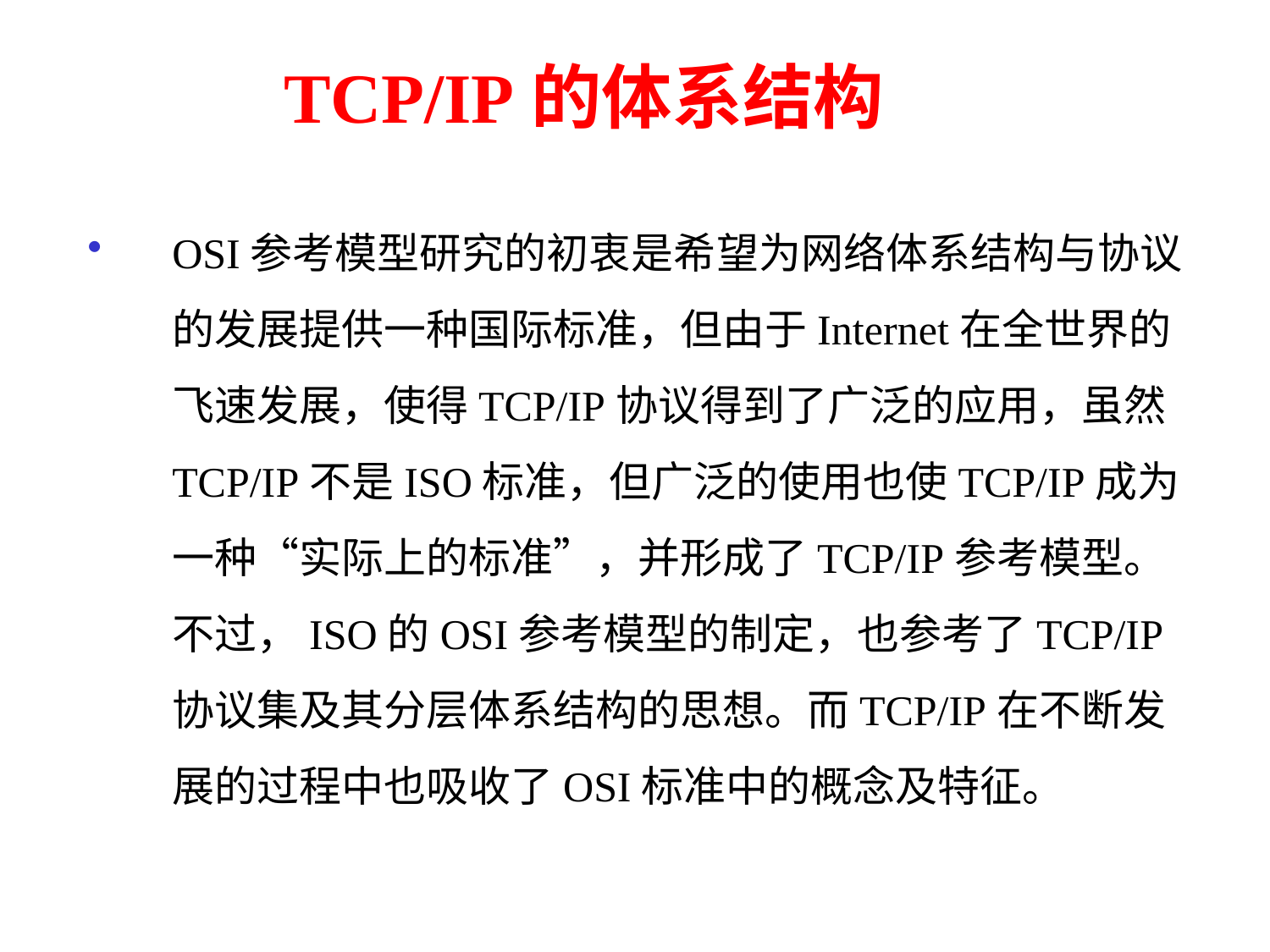

# TCP/IP的体系结构
OSI参考模型研究的初衷是希望为网络体系结构与协议的发展提供一种国际标准，但由于Internet在全世界的飞速发展，使得TCP/IP协议得到了广泛的应用，虽然TCP/IP不是ISO标准，但广泛的使用也使TCP/IP成为一种“实际上的标准”，并形成了TCP/IP参考模型。不过，ISO的OSI参考模型的制定，也参考了TCP/IP协议集及其分层体系结构的思想。而TCP/IP在不断发展的过程中也吸收了OSI标准中的概念及特征。